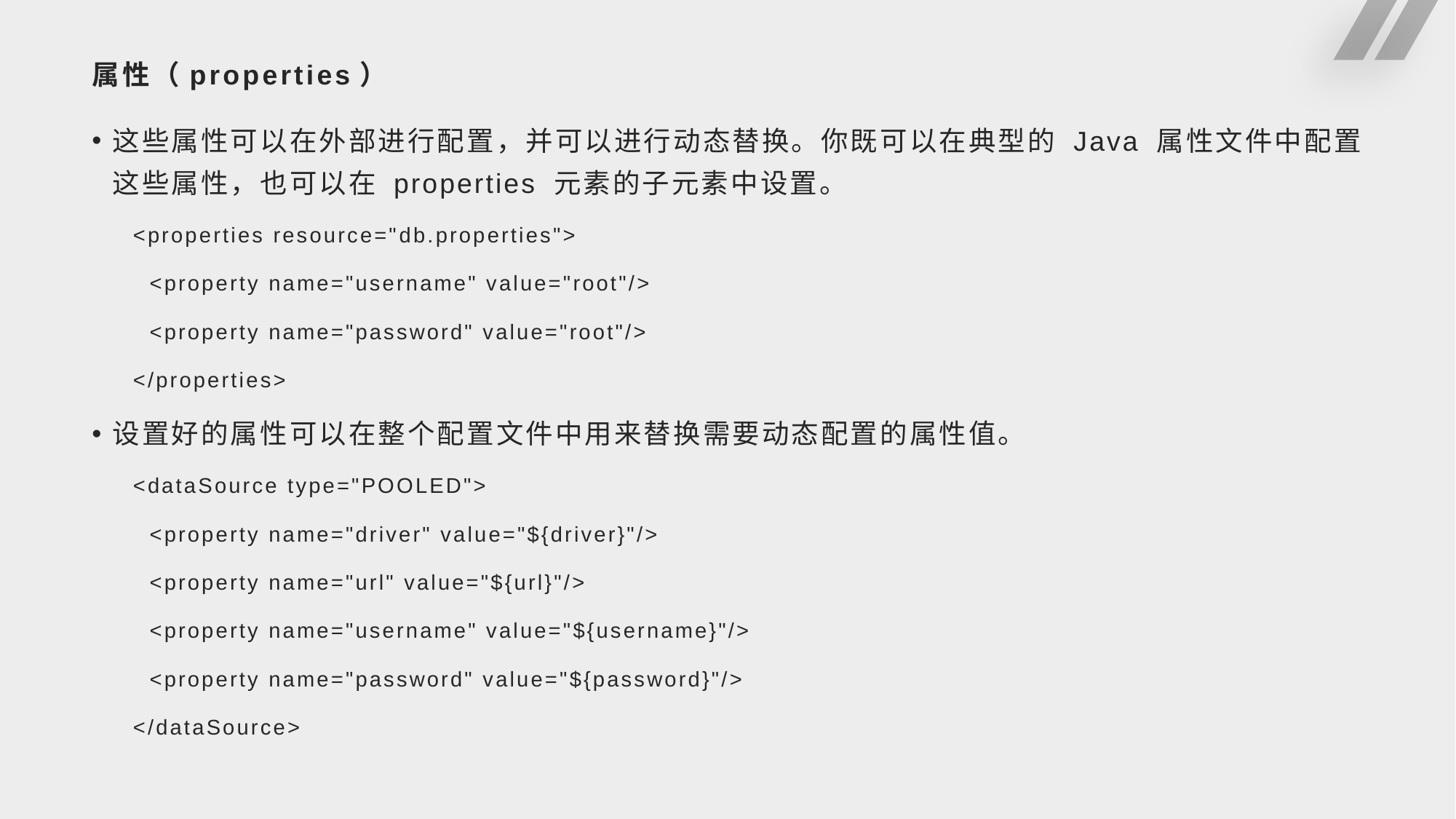

# 属性（properties）
这些属性可以在外部进行配置，并可以进行动态替换。你既可以在典型的 Java 属性文件中配置这些属性，也可以在 properties 元素的子元素中设置。
<properties resource="db.properties">
  <property name="username" value="root"/>
  <property name="password" value="root"/>
</properties>
设置好的属性可以在整个配置文件中用来替换需要动态配置的属性值。
<dataSource type="POOLED">
  <property name="driver" value="${driver}"/>
  <property name="url" value="${url}"/>
  <property name="username" value="${username}"/>
  <property name="password" value="${password}"/>
</dataSource>